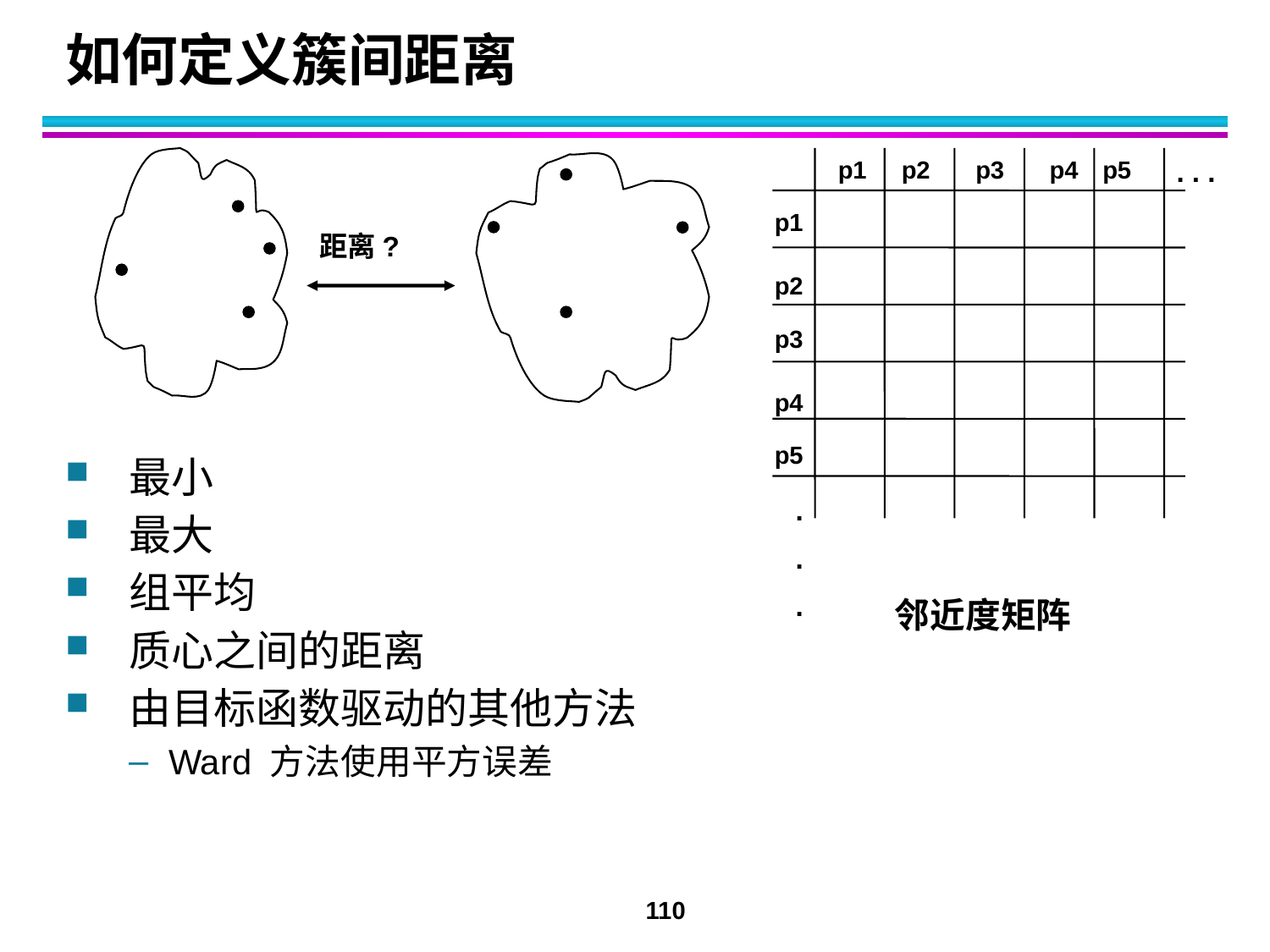

# 如何定义簇间距离

p1

p2

p3

p4
p5

. . .

p1

p2

p3

p4

p5

.
.
.

距离?

最小
最大
组平均
质心之间的距离
由目标函数驱动的其他方法
Ward 方法使用平方误差
邻近度矩阵